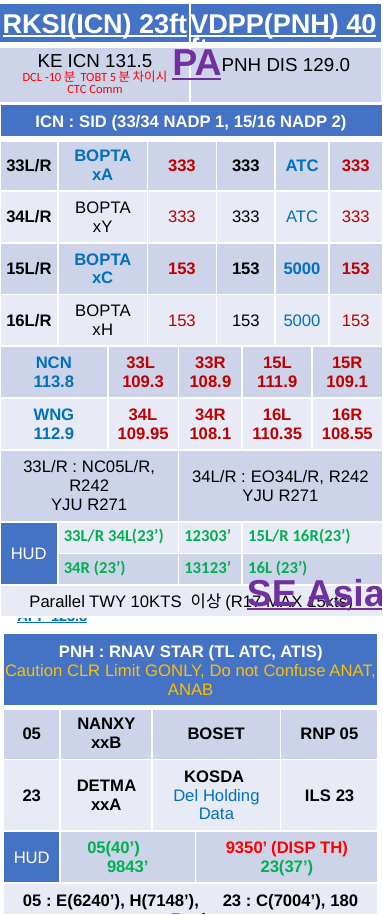

| RKSI(ICN) 23ft | VDPP(PNH) 40ft |
| --- | --- |
| KE ICN 131.5 DCL -10분 TOBT 5분 차이시 CTC Comm | PNH DIS 129.0 |
PA
| ICN : SID (33/34 NADP 1, 15/16 NADP 2) |  |  |  |  |  |  |  |  |  |
| --- | --- | --- | --- | --- | --- | --- | --- | --- | --- |
| 33L/R | BOPTA xA |  | 333 |  | 333 |  | ATC |  | 333 |
| 34L/R | BOPTA xY |  | 333 |  | 333 |  | ATC |  | 333 |
| 15L/R | BOPTA xC |  | 153 |  | 153 |  | 5000 |  | 153 |
| 16L/R | BOPTA xH |  | 153 |  | 153 |  | 5000 |  | 153 |
| NCN 113.8 |  | 33L 109.3 |  | 33R 108.9 |  | 15L 111.9 |  | 15R 109.1 |  |
| WNG 112.9 |  | 34L 109.95 |  | 34R 108.1 |  | 16L 110.35 |  | 16R 108.55 |  |
| 33L/R : NC05L/R, R242 YJU R271 |  |  |  | 34L/R : EO34L/R, R242 YJU R271 |  |  |  |  |  |
| HUD | 33L/R 34L(23’) |  |  | 12303’ |  | 15L/R 16R(23’) |  |  |  |
|  | 34R (23’) |  |  | 13123’ |  | 16L (23’) |  |  |  |
| Parallel TWY 10KTS 이상(R17 MAX 15kts) |  |  |  |  |  |  |  |  |  |
FUK 127.5(SENKA /20) – TPE 125.5 – 127.9 – 129.1
MNL 119.3 - MNL RDO 8942(5655)
HCM 120.7(MIGUG) - PNH 127.5
APP 123.8
SE Asia
| PNH : RNAV STAR (TL ATC, ATIS) Caution CLR Limit GONLY, Do not Confuse ANAT, ANAB |  |  |  |  |
| --- | --- | --- | --- | --- |
| 05 | NANXY xxB | BOSET | SOKAN | RNP 05 |
| 23 | DETMA xxA | KOSDA Del Holding Data | SAMDU | ILS 23 |
| HUD | 05(40’) 9843’ |  | 9350’ (DISP TH) 23(37’) |  |
| 05 : E(6240’), H(7148’), 23 : C(7004’), 180 Back No Centerline L/T, No Vacate Lead L/T(Only Edge L/T) |  |  |  |  |
| APU Off after 5min after parking Stand xx Yellow Lead-in Marking(xx A,B Blue Line!!) |  |  |  |  |